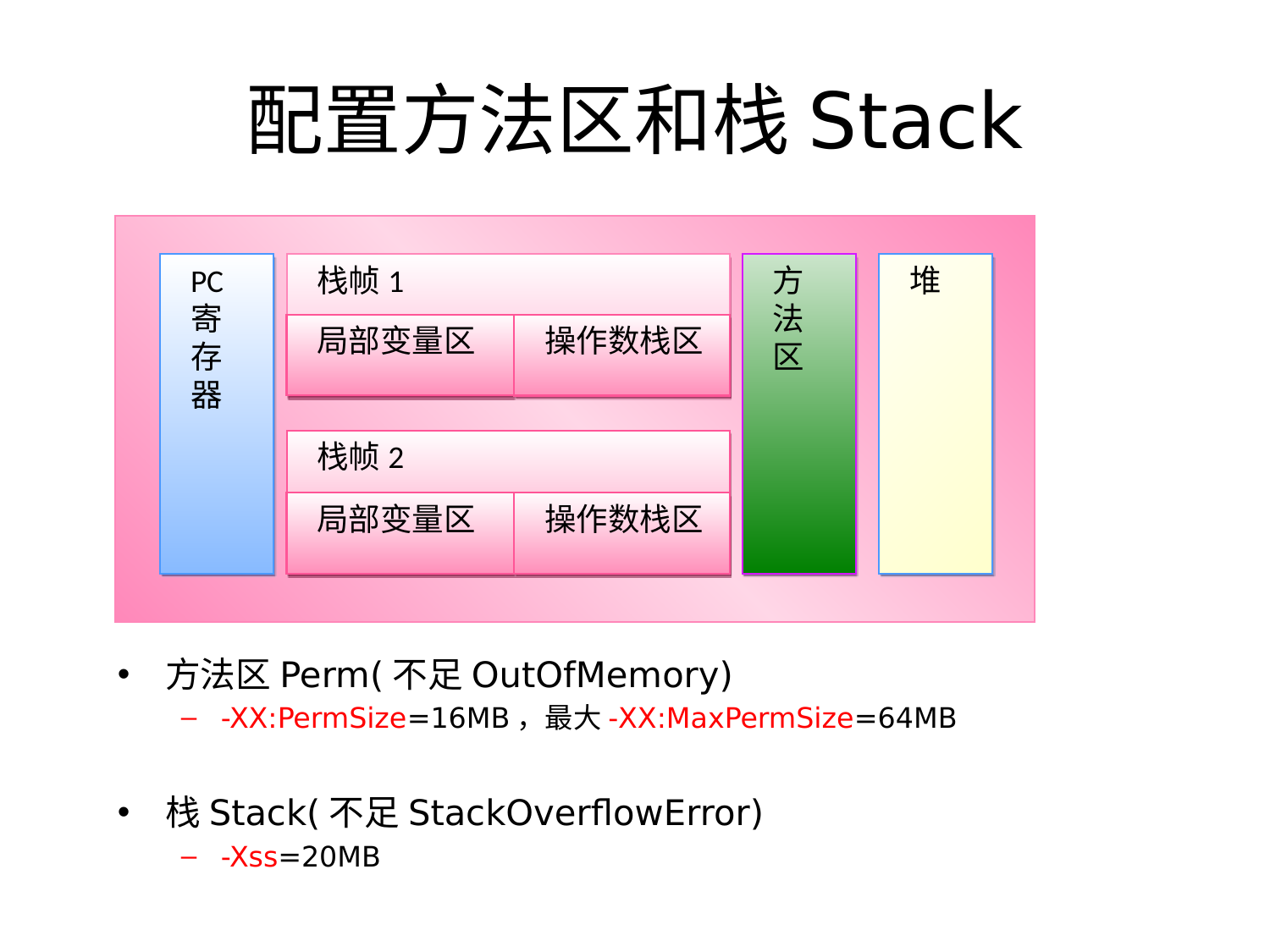

# 配置方法区和栈Stack

PC
寄
存
器
栈帧1
方
法
区
堆

局部变量区
操作数栈区
栈帧2
局部变量区
操作数栈区
方法区Perm(不足OutOfMemory)
-XX:PermSize=16MB，最大-XX:MaxPermSize=64MB

栈Stack(不足StackOverflowError)
-Xss=20MB